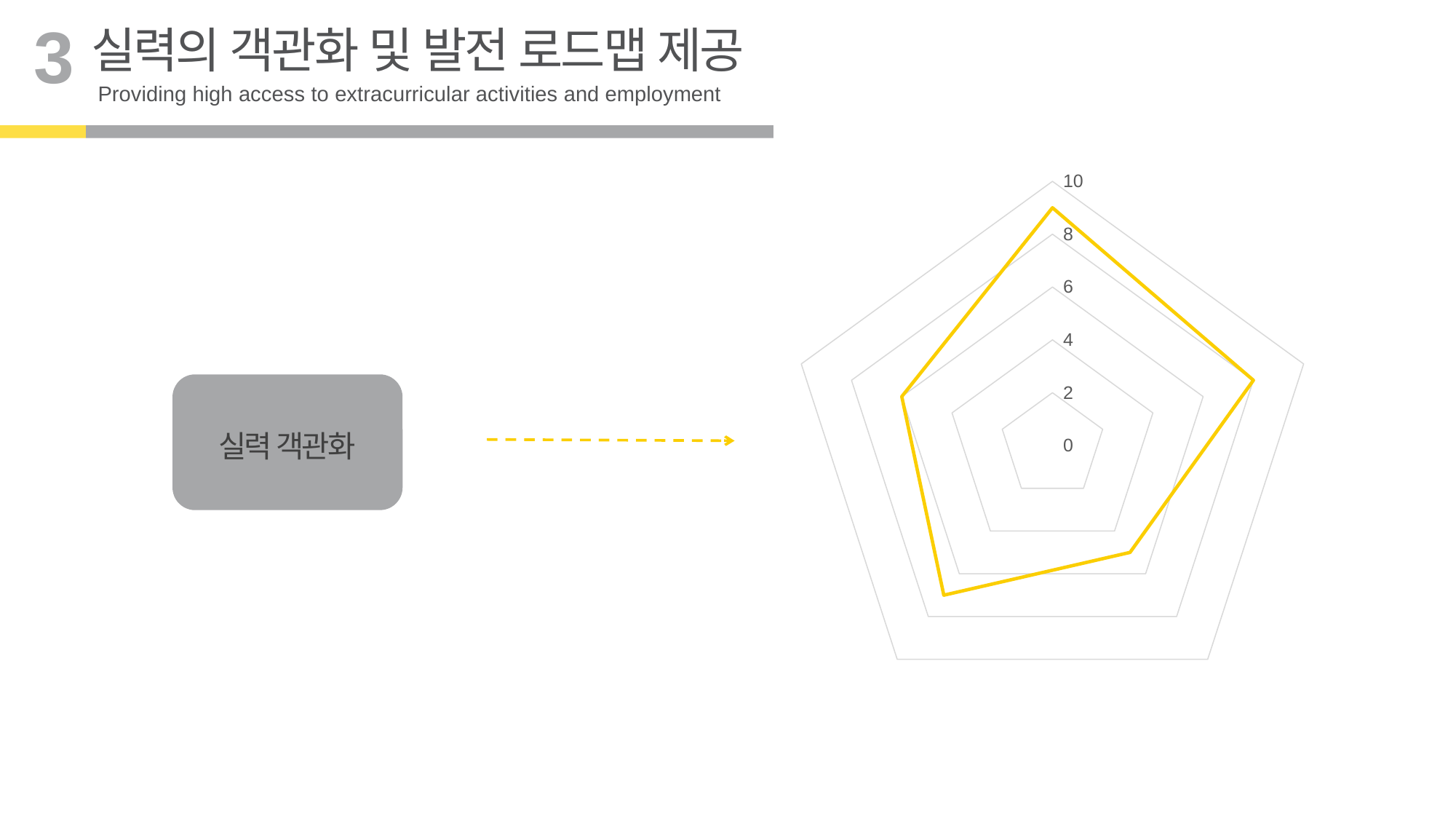

3
실력의 객관화 및 발전 로드맵 제공

Providing high access to extracurricular activities and employment

### Chart

| Category | 계열 1 | 열1 |
|---|---|---|
| 10 | 9.0 | None |
| 37408 | 8.0 | None |
| 37438 | 5.0 | None |
| 37469 | 7.0 | None |
| 37500 | 6.0 | None |
실력 객관화